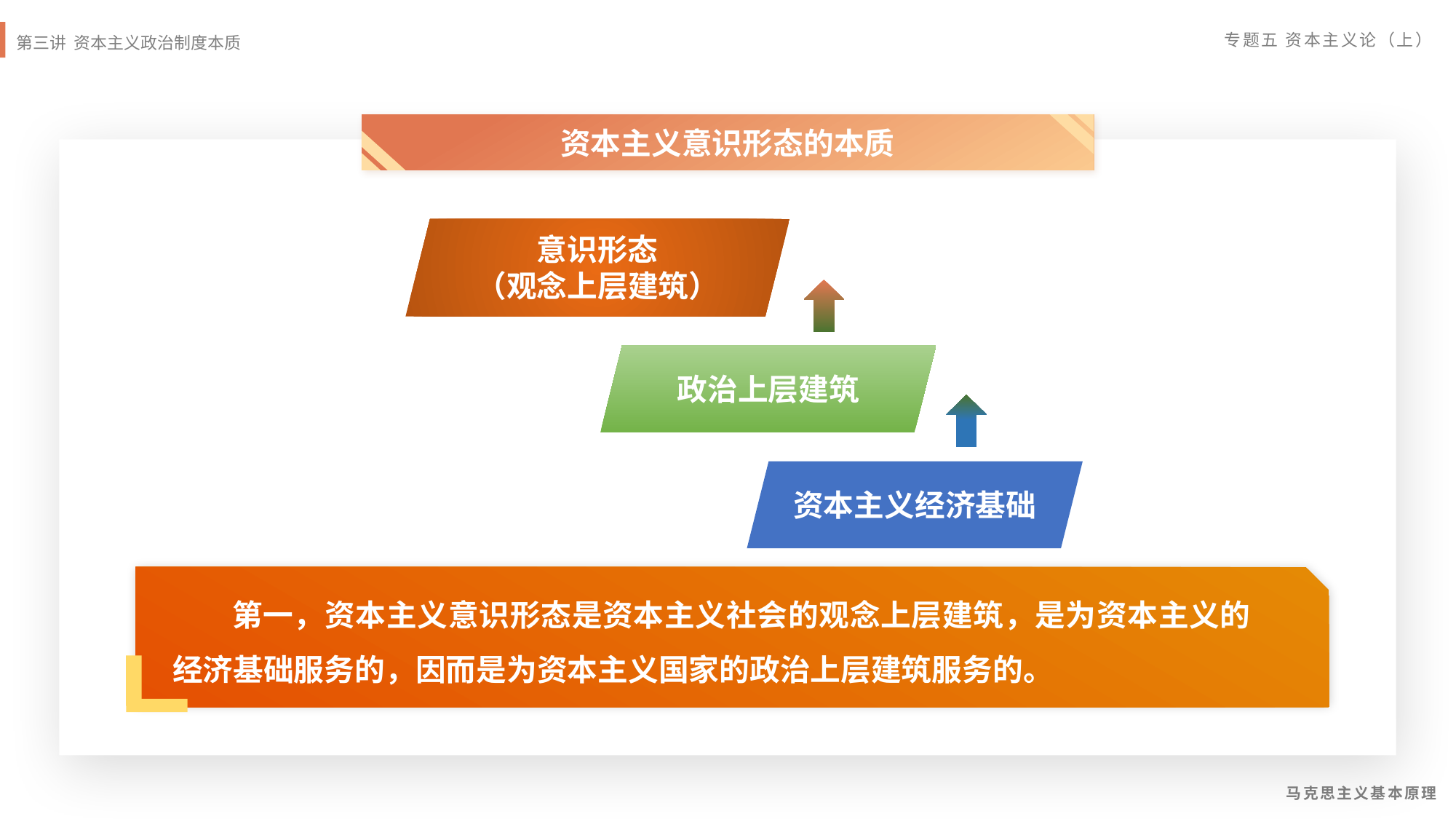

资本主义意识形态的本质

意识形态
（观念上层建筑）

政治上层建筑

资本主义经济基础

       第一，资本主义意识形态是资本主义社会的观念上层建筑，是为资本主义的经济基础服务的，因而是为资本主义国家的政治上层建筑服务的。